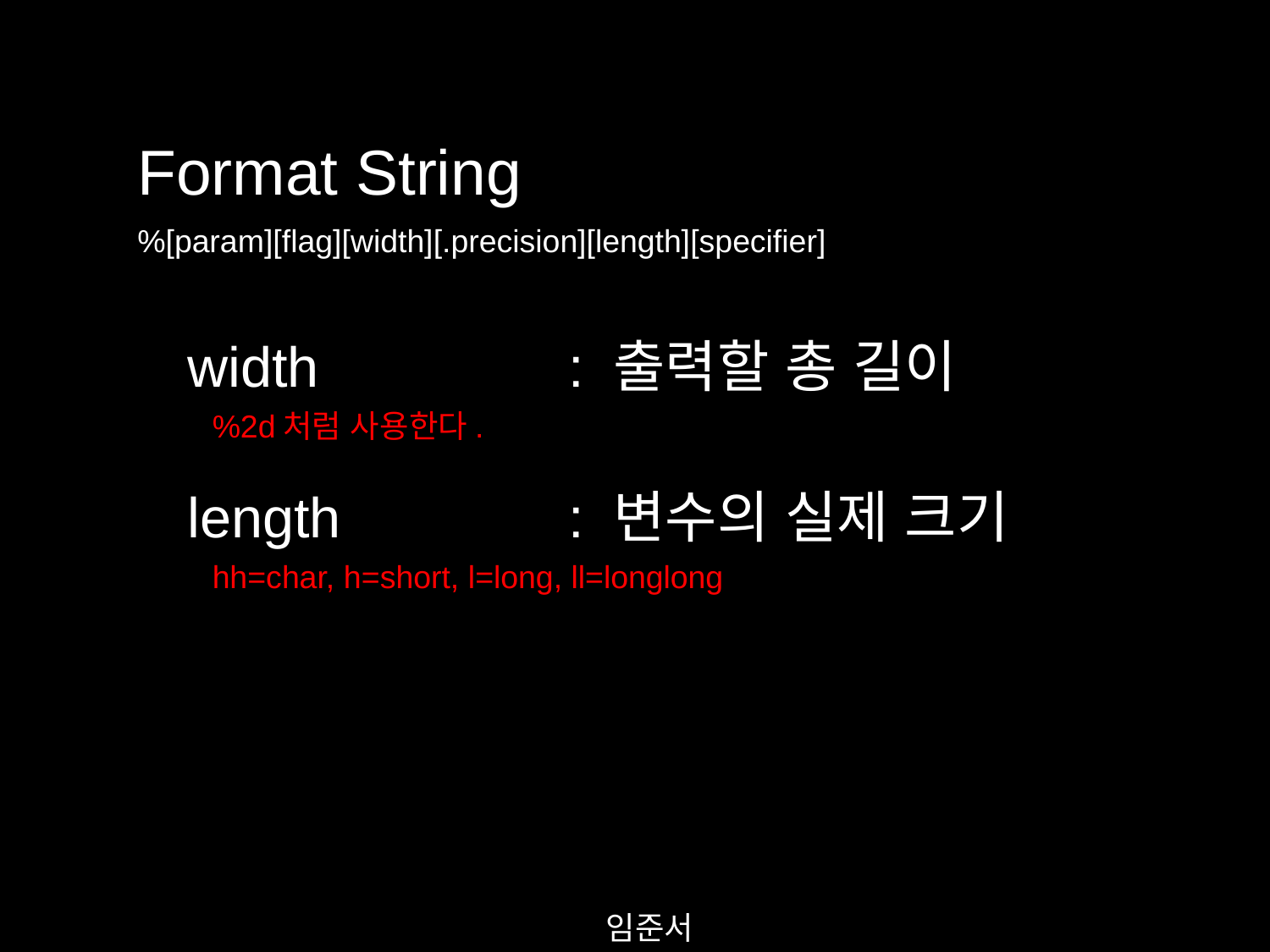

Format String
%[param][flag][width][.precision][length][specifier]
width		: 출력할 총 길이

length		: 변수의 실제 크기
hh=char, h=short, l=long, ll=longlong
%2d처럼 사용한다.